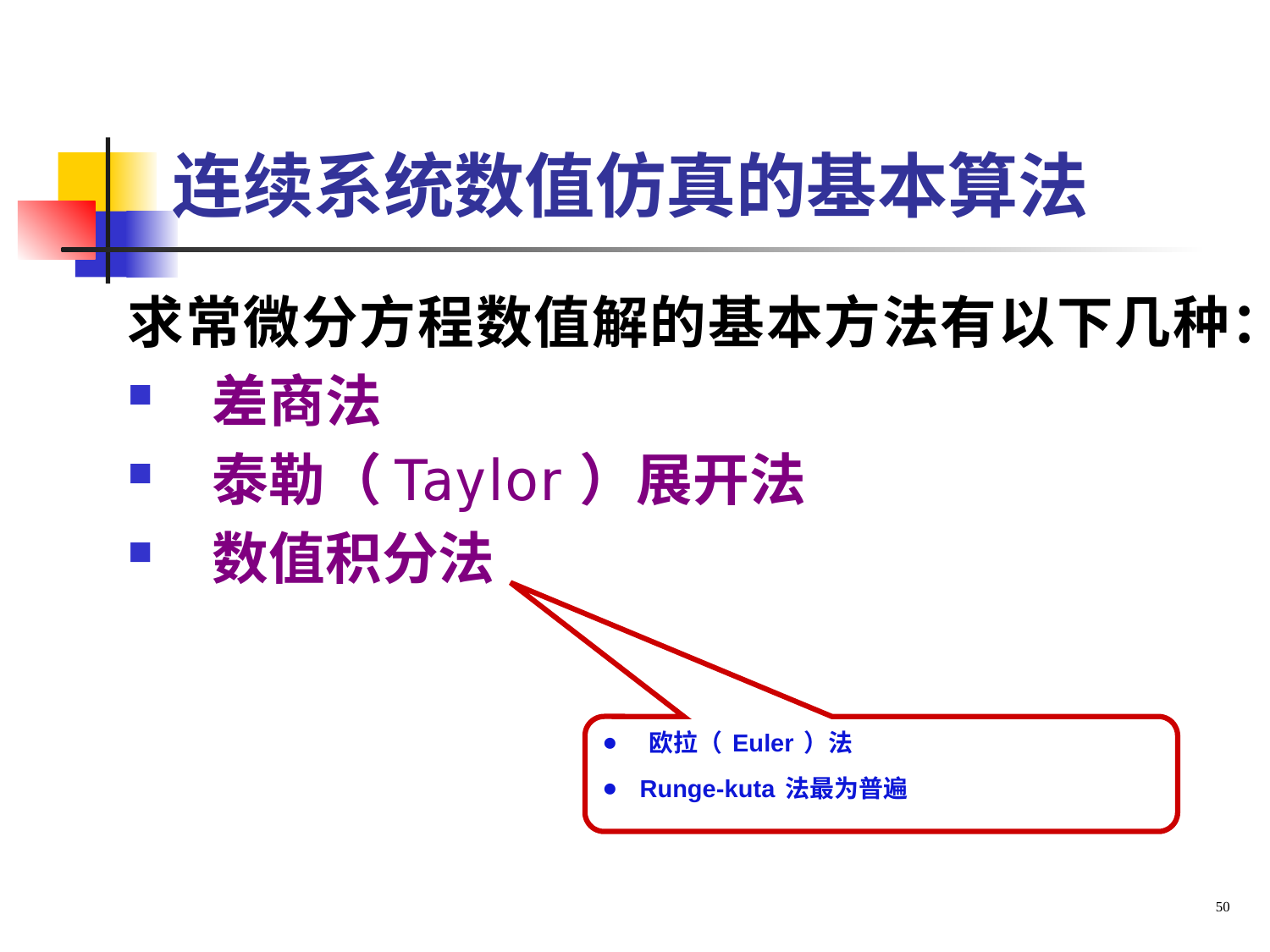

# 连续系统数值仿真的基本算法
求常微分方程数值解的基本方法有以下几种：
差商法
泰勒（Taylor）展开法
数值积分法
 欧拉（Euler）法
 Runge-kuta法最为普遍
50